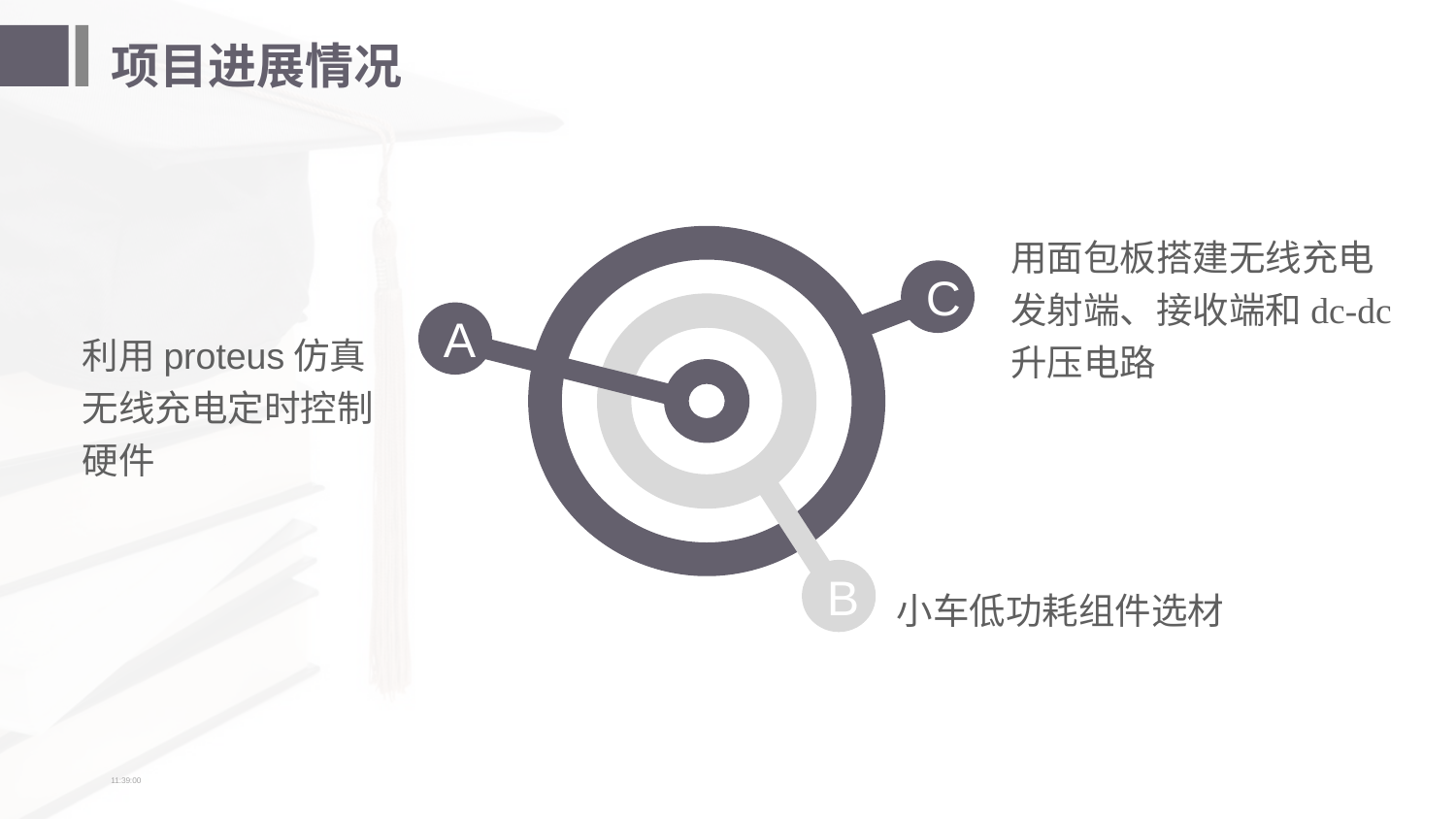

# 项目进展情况

用面包板搭建无线充电发射端、接收端和dc-dc升压电路
C

A

利用proteus仿真无线充电定时控制硬件

B
小车低功耗组件选材
11:39:00